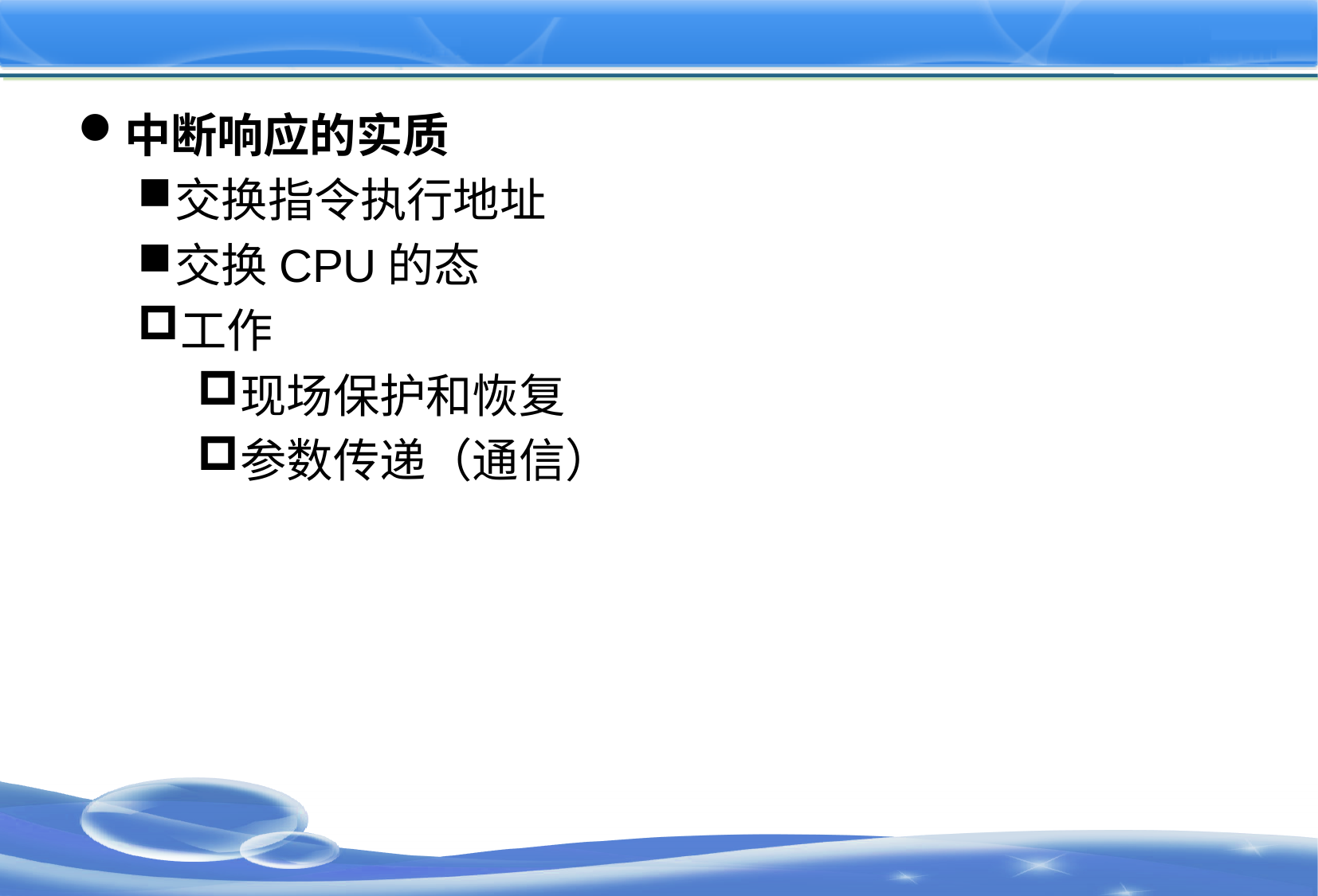

#
中断响应的实质
交换指令执行地址
交换CPU的态
工作
现场保护和恢复
参数传递（通信）